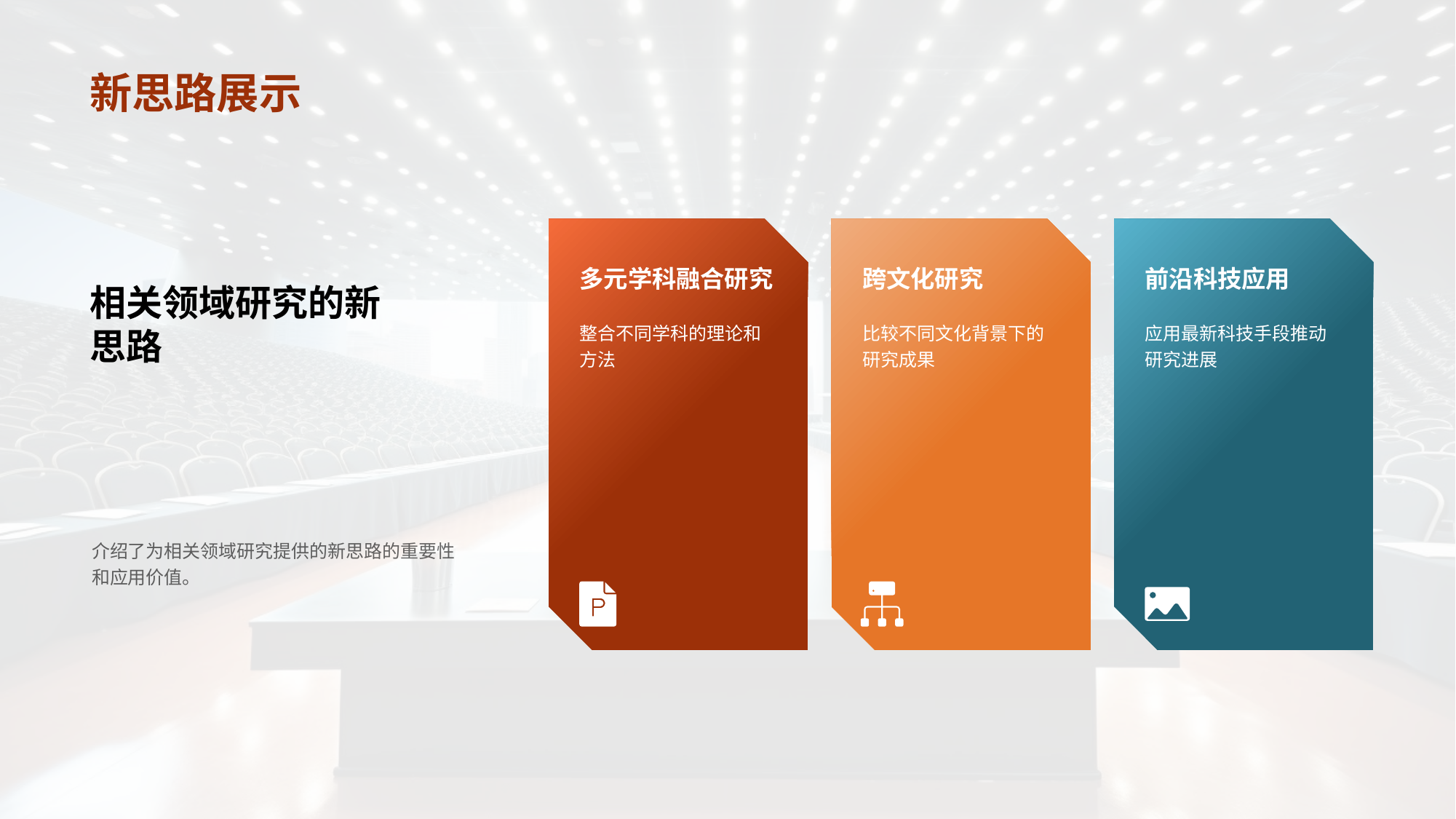

# 新思路展示

多元学科融合研究
跨文化研究
前沿科技应用
相关领域研究的新思路
整合不同学科的理论和方法
比较不同文化背景下的研究成果
应用最新科技手段推动研究进展
介绍了为相关领域研究提供的新思路的重要性和应用价值。